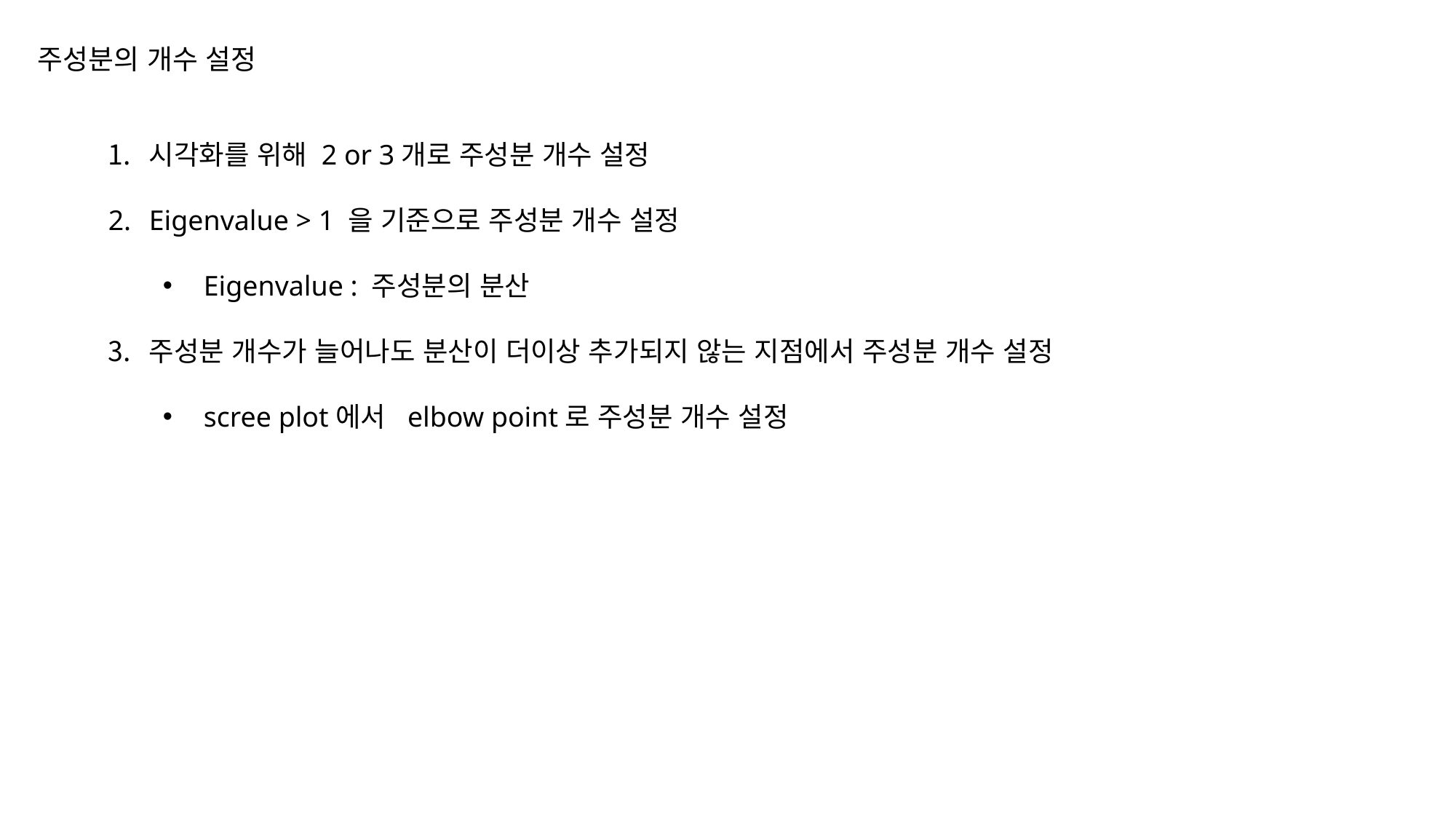

# 주성분의 개수 설정
시각화를 위해 2 or 3개로 주성분 개수 설정
Eigenvalue > 1 을 기준으로 주성분 개수 설정
Eigenvalue : 주성분의 분산
주성분 개수가 늘어나도 분산이 더이상 추가되지 않는 지점에서 주성분 개수 설정
scree plot에서  elbow point로 주성분 개수 설정